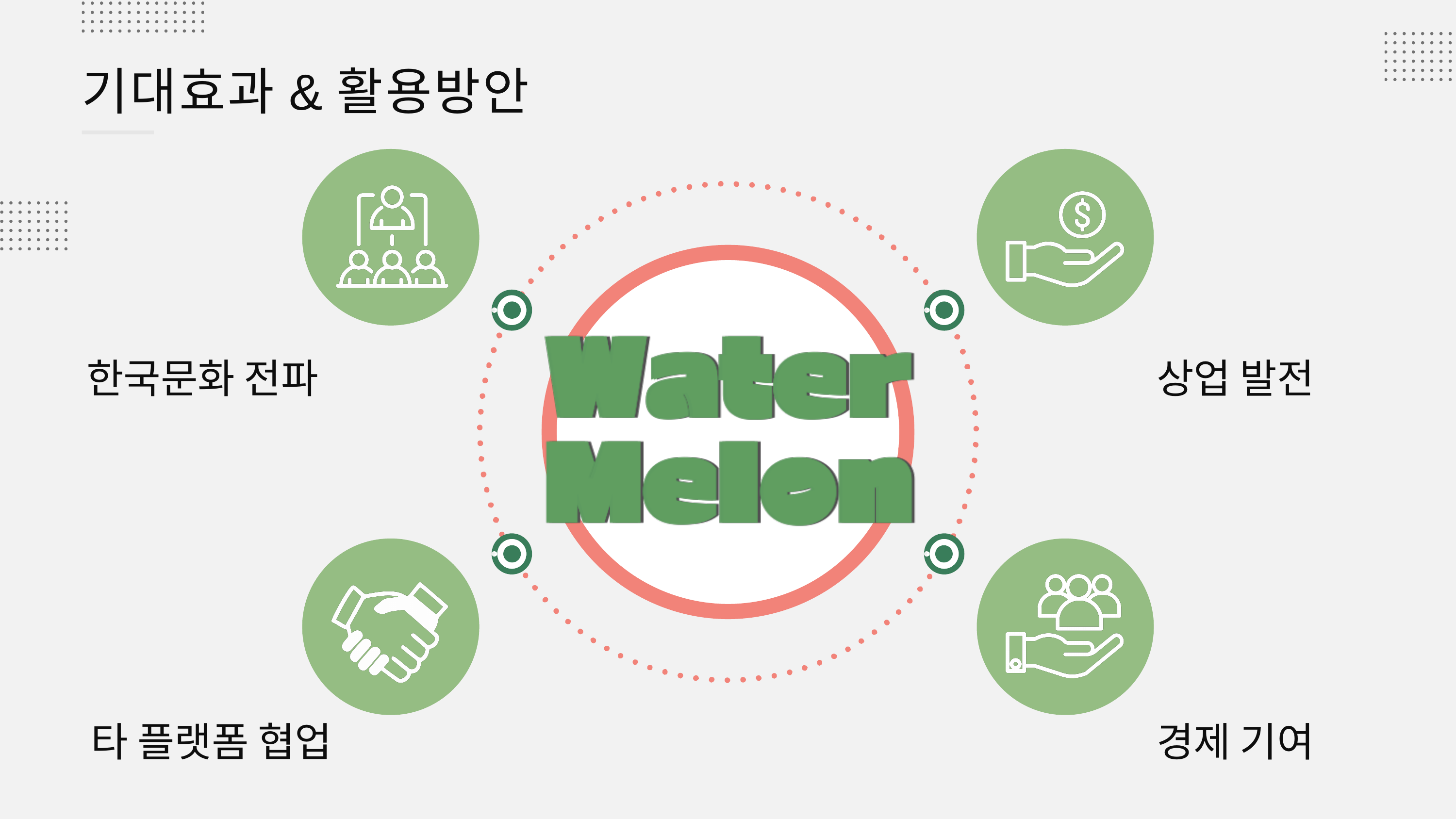

기대효과&활용방안

한국문화 전파
상업 발전

타 플랫폼 협업
경제 기여